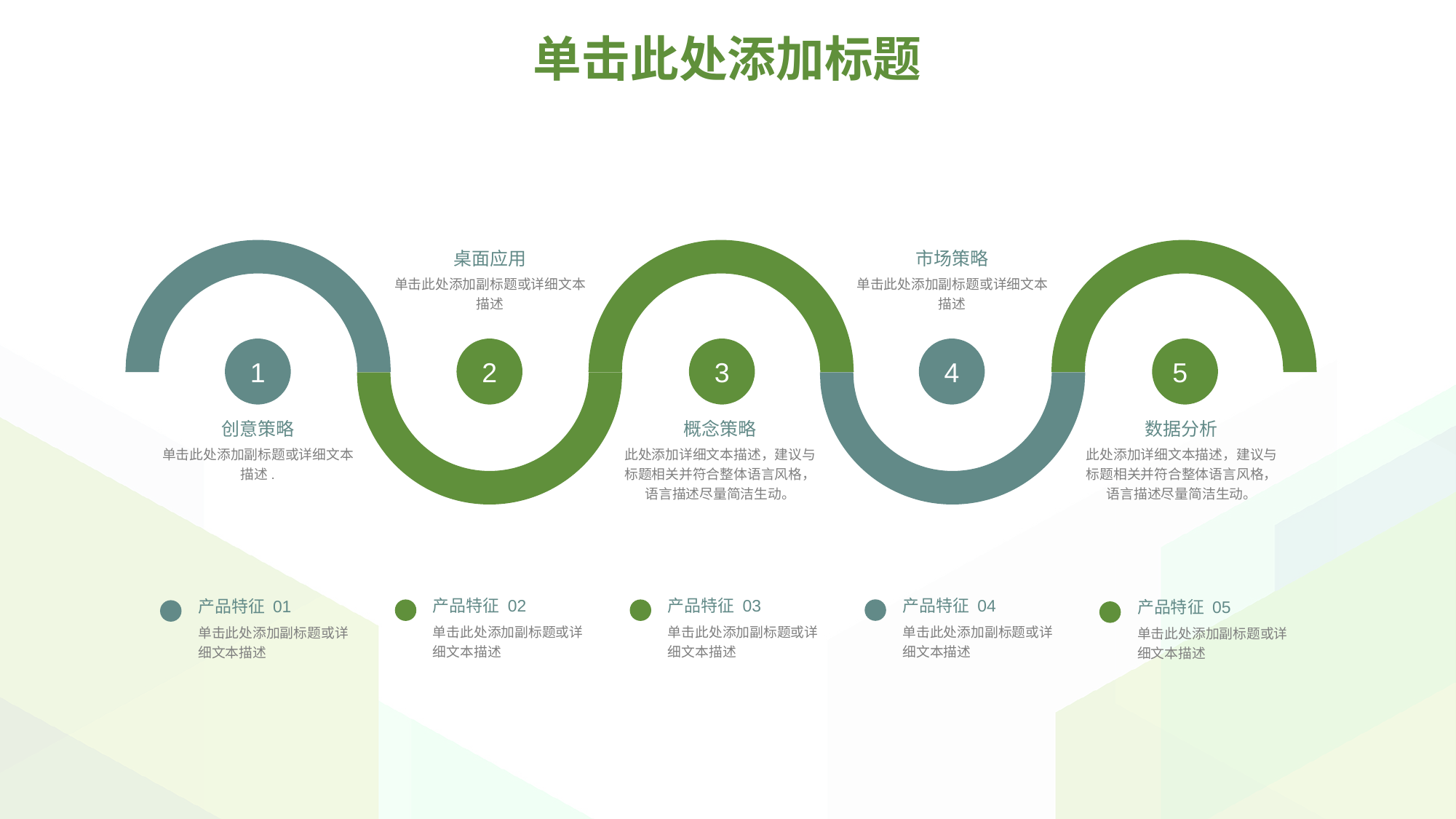

# 单击此处添加标题

桌面应用
市场策略
单击此处添加副标题或详细文本描述
单击此处添加副标题或详细文本描述
1
2
3
4
5

创意策略
概念策略
数据分析
单击此处添加副标题或详细文本描述.
此处添加详细文本描述，建议与标题相关并符合整体语言风格，语言描述尽量简洁生动。
此处添加详细文本描述，建议与标题相关并符合整体语言风格，语言描述尽量简洁生动。
产品特征 04
产品特征 02
产品特征 03
产品特征 01

产品特征 05

单击此处添加副标题或详细文本描述
单击此处添加副标题或详细文本描述
单击此处添加副标题或详细文本描述
单击此处添加副标题或详细文本描述
单击此处添加副标题或详细文本描述